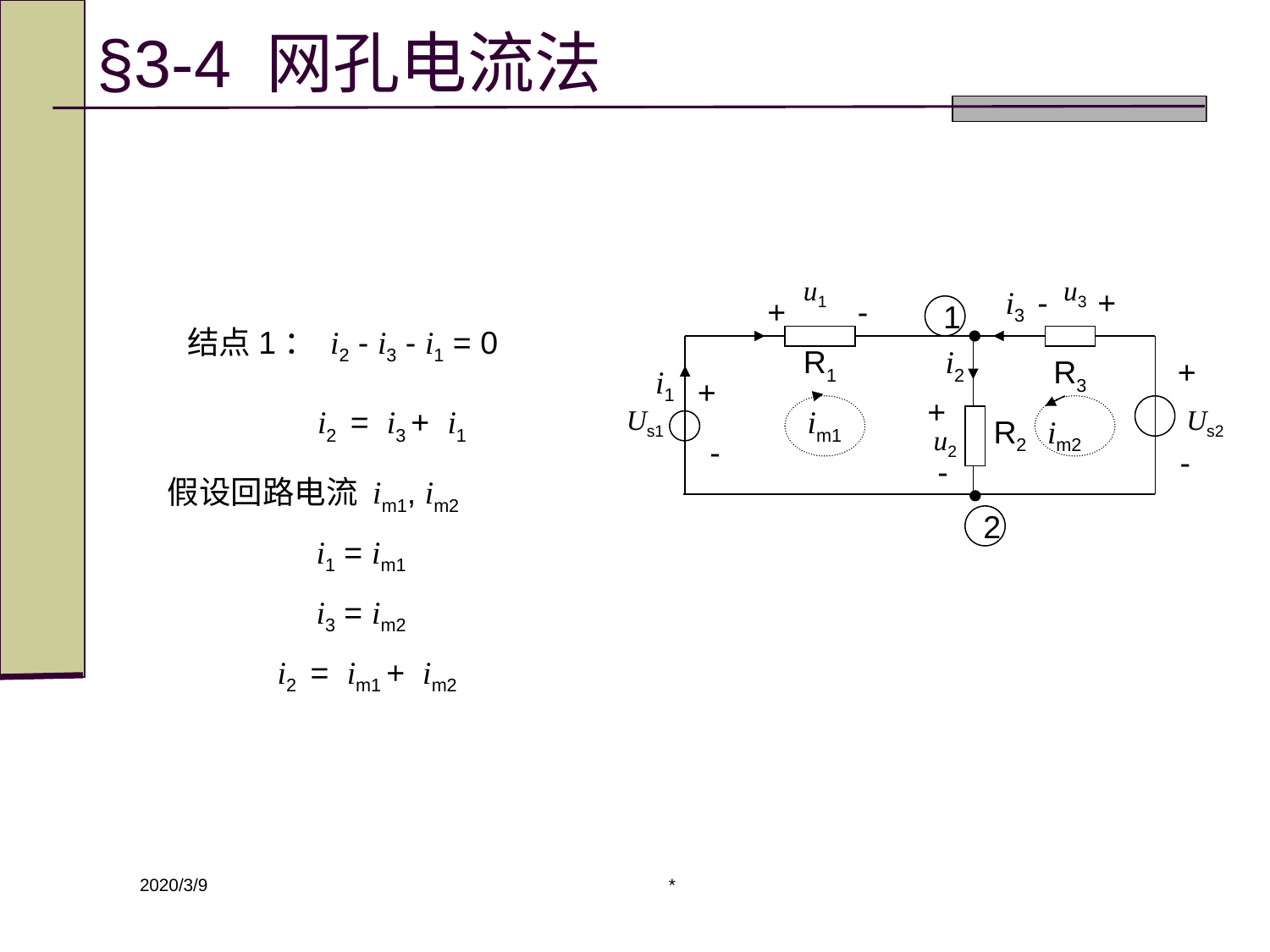

# §3-4 网孔电流法
u1
u3
-
+
i3
+
-
1
结点1： i2 - i3 - i1 = 0

R1
i2
R3
+

i1
+

+

Us1

im1

Us2
i2  =  i3 +  i1
R2

im2

u2
-
-
-
假设回路电流 im1, im2

2
 i1 = im1
 i3 = im2
i2  =  im1 +  im2
*
2020/3/9